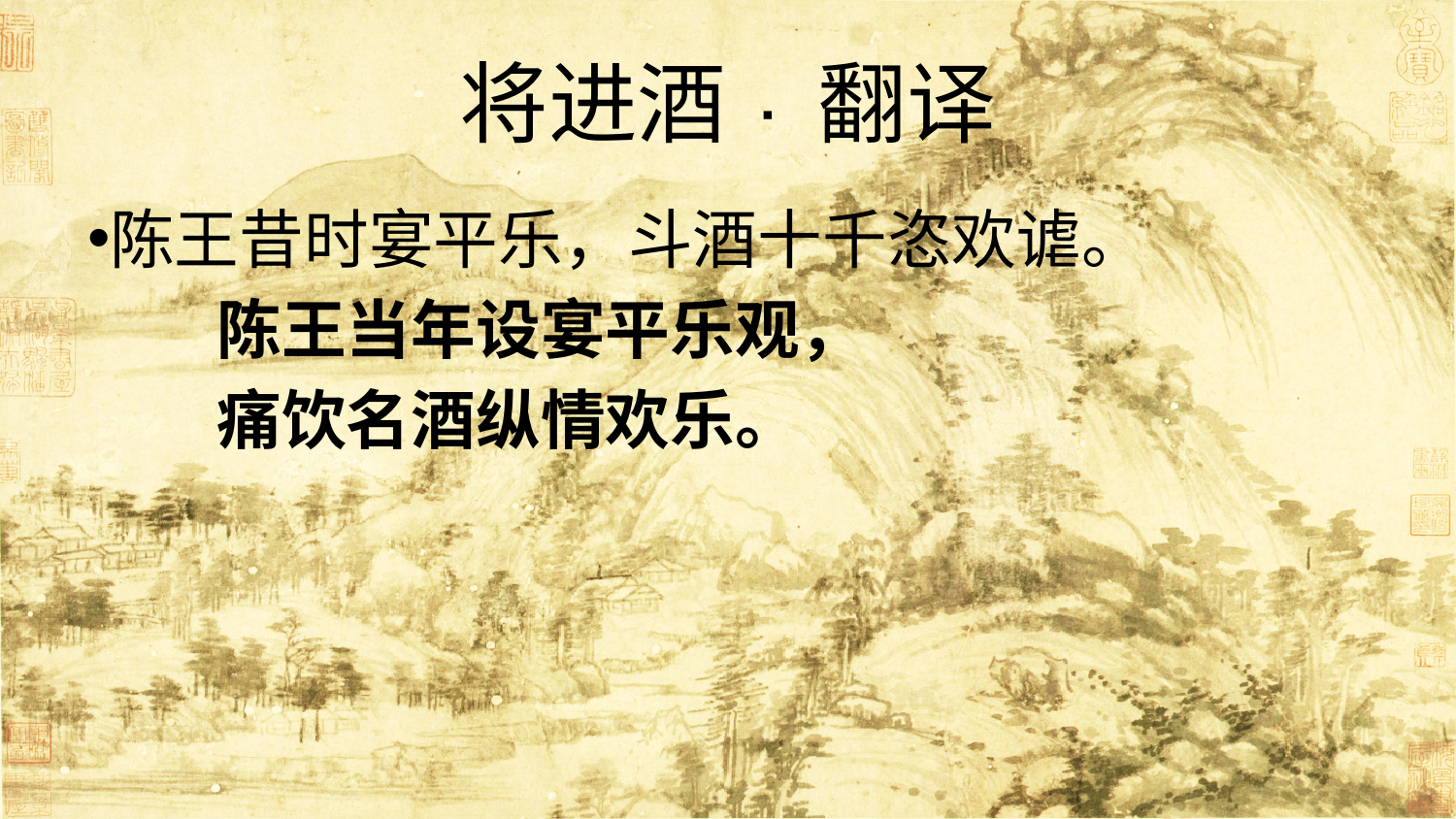

# 将进酒·翻译
陈王昔时宴平乐，斗酒十千恣欢谑。
　　陈王当年设宴平乐观，
　　痛饮名酒纵情欢乐。